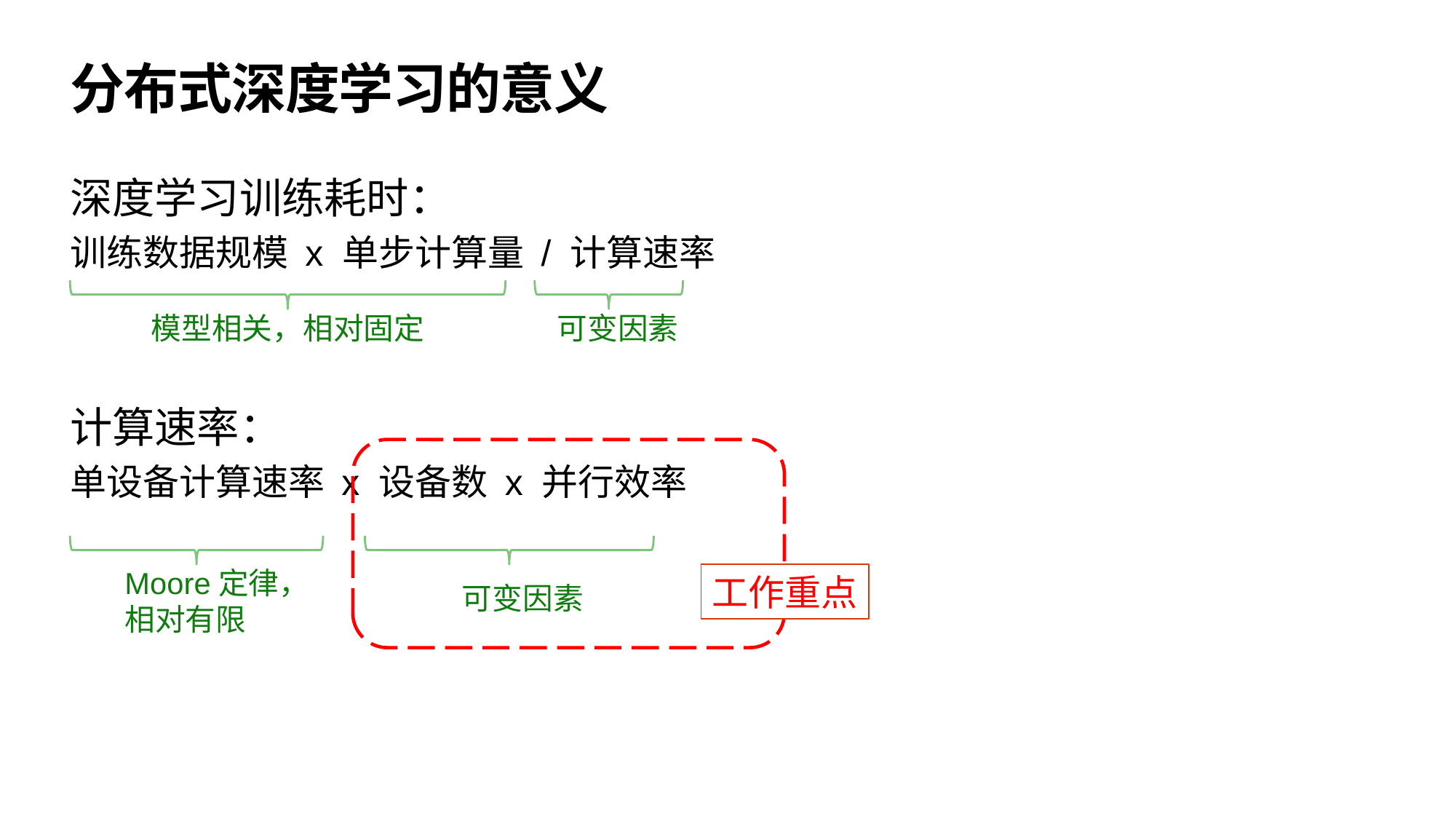

# 分布式深度学习的意义

深度学习训练耗时：
训练数据规模 x 单步计算量 / 计算速率

计算速率：
单设备计算速率 x 设备数 x 并行效率

模型相关，相对固定
可变因素

工作重点
Moore定律，
相对有限
可变因素